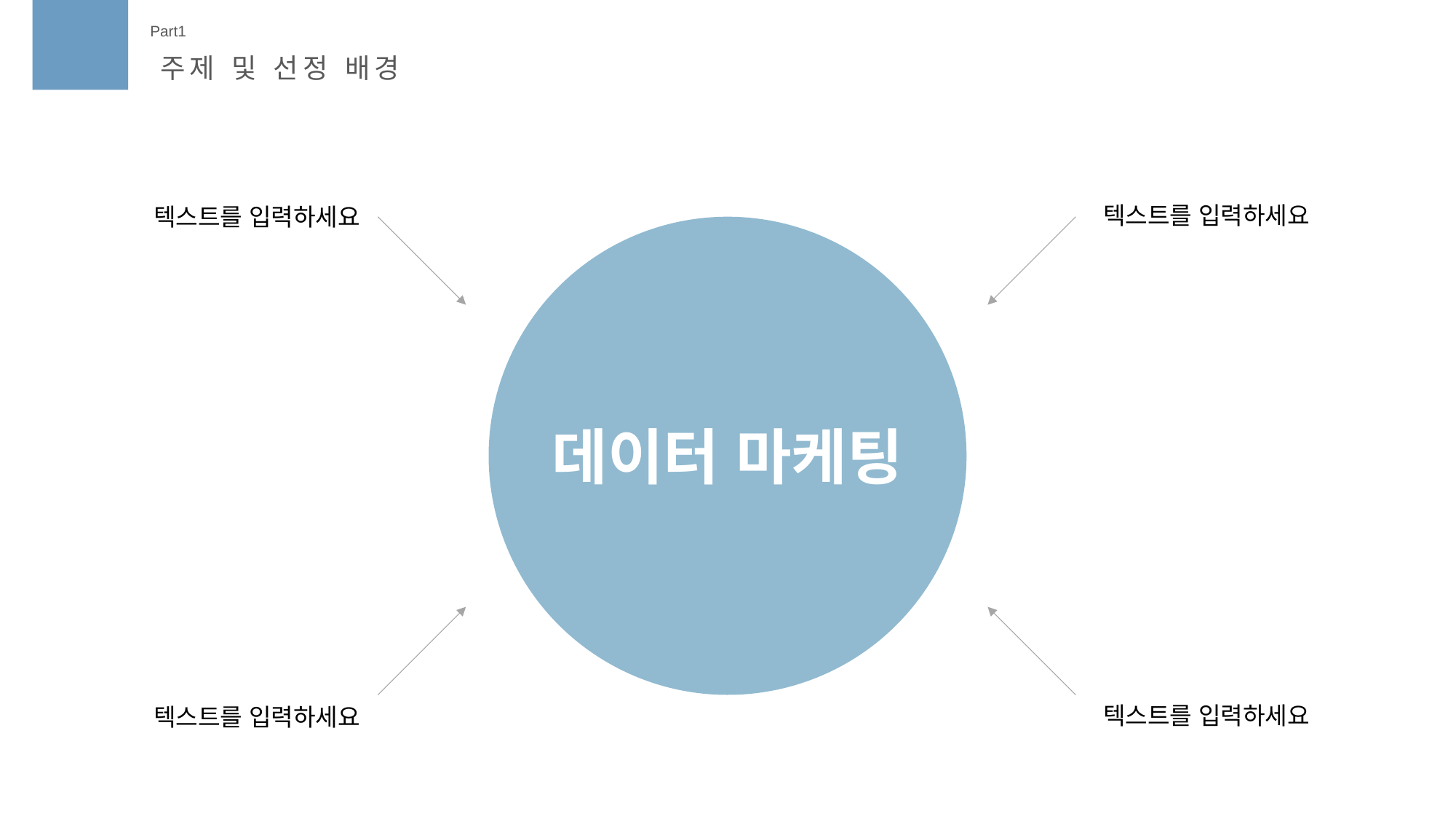

Part1
주제 및 선정 배경
텍스트를 입력하세요
텍스트를 입력하세요

데이터 마케팅
텍스트를 입력하세요
텍스트를 입력하세요